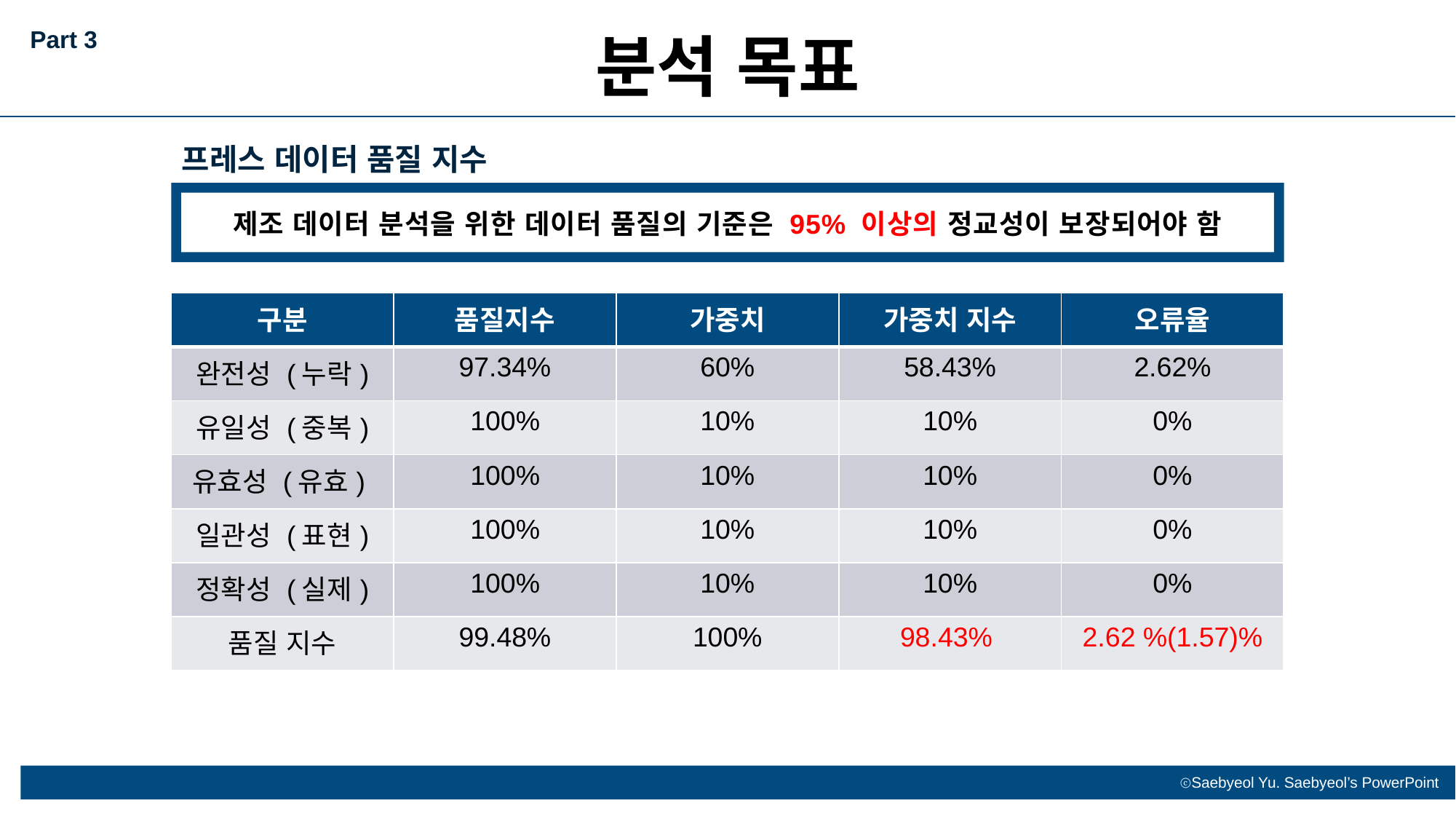

Part 3
분석 목표
프레스 데이터 품질 지수

제조 데이터 분석을 위한 데이터 품질의 기준은 95% 이상의 정교성이 보장되어야 함
| 구분 | 품질지수 | 가중치 | 가중치 지수 | 오류율 |
| --- | --- | --- | --- | --- |
| 완전성 (누락) | 97.34% | 60% | 58.43% | 2.62% |
| 유일성 (중복) | 100% | 10% | 10% | 0% |
| 유효성 (유효) | 100% | 10% | 10% | 0% |
| 일관성 (표현) | 100% | 10% | 10% | 0% |
| 정확성 (실제) | 100% | 10% | 10% | 0% |
| 품질 지수 | 99.48% | 100% | 98.43% | 2.62 %(1.57)% |